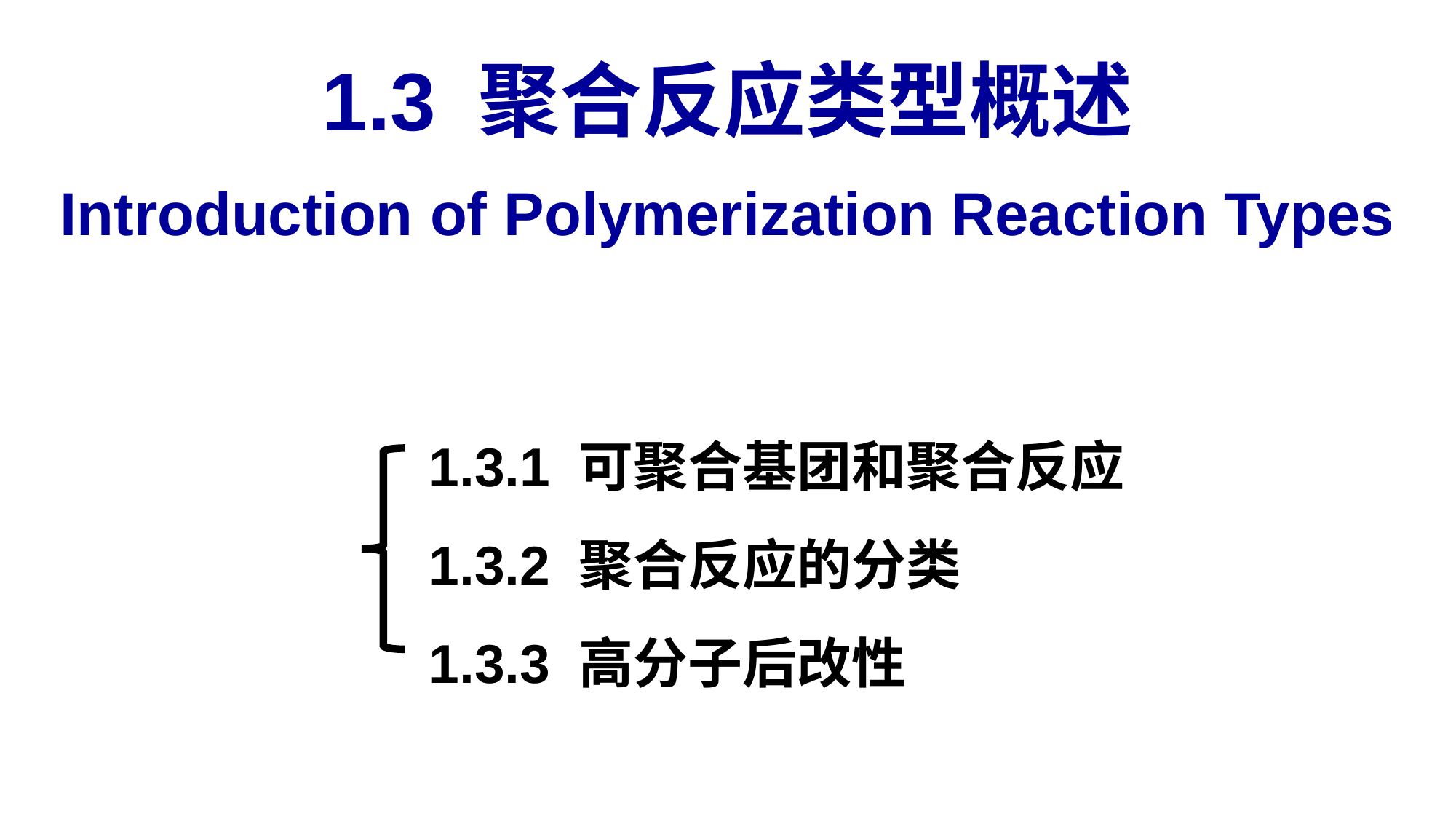

1.3 聚合反应类型概述
Introduction of Polymerization Reaction Types
1.3.1 可聚合基团和聚合反应
1.3.2 聚合反应的分类
1.3.3 高分子后改性